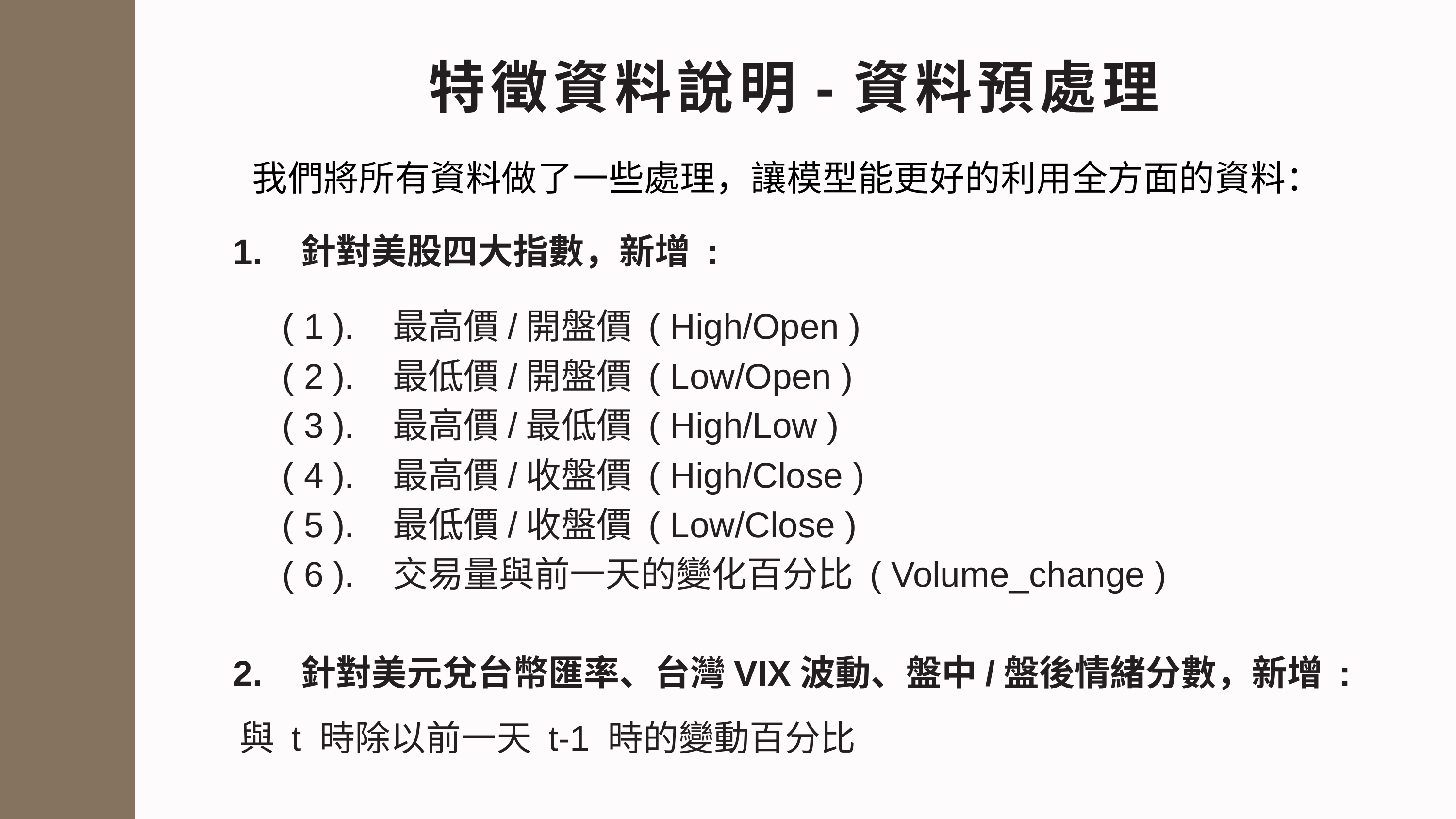

特徵資料說明-資料預處理
我們將所有資料做了一些處理，讓模型能更好的利用全方面的資料：
 1.   針對美股四大指數，新增 :

      ( 1 ).   最高價/開盤價 ( High/Open )
      ( 2 ).   最低價/開盤價 ( Low/Open )
      ( 3 ).   最高價/最低價 ( High/Low )
      ( 4 ).   最高價/收盤價 ( High/Close )
      ( 5 ).   最低價/收盤價 ( Low/Close )
      ( 6 ).   交易量與前一天的變化百分比 ( Volume_change )

 2.   針對美元兌台幣匯率、台灣VIX波動、盤中/盤後情緒分數，新增 :

 與 t 時除以前一天 t-1 時的變動百分比